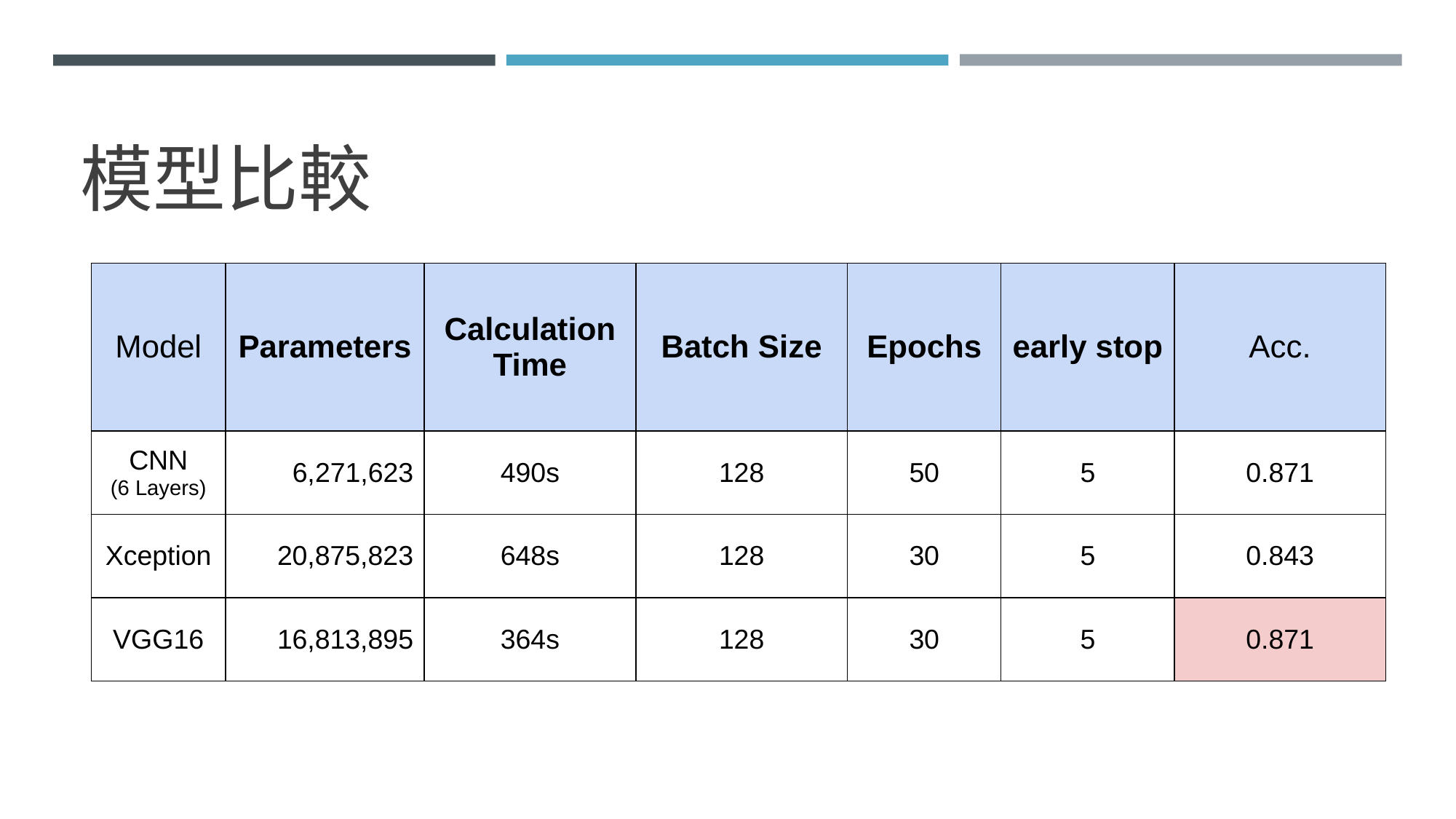

# 模型比較
| Model | Parameters | Calculation Time | Batch Size | Epochs | early stop | Acc. |
| --- | --- | --- | --- | --- | --- | --- |
| CNN (6 Layers) | 6,271,623 | 490s | 128 | 50 | 5 | 0.871 |
| Xception | 20,875,823 | 648s | 128 | 30 | 5 | 0.843 |
| VGG16 | 16,813,895 | 364s | 128 | 30 | 5 | 0.871 |